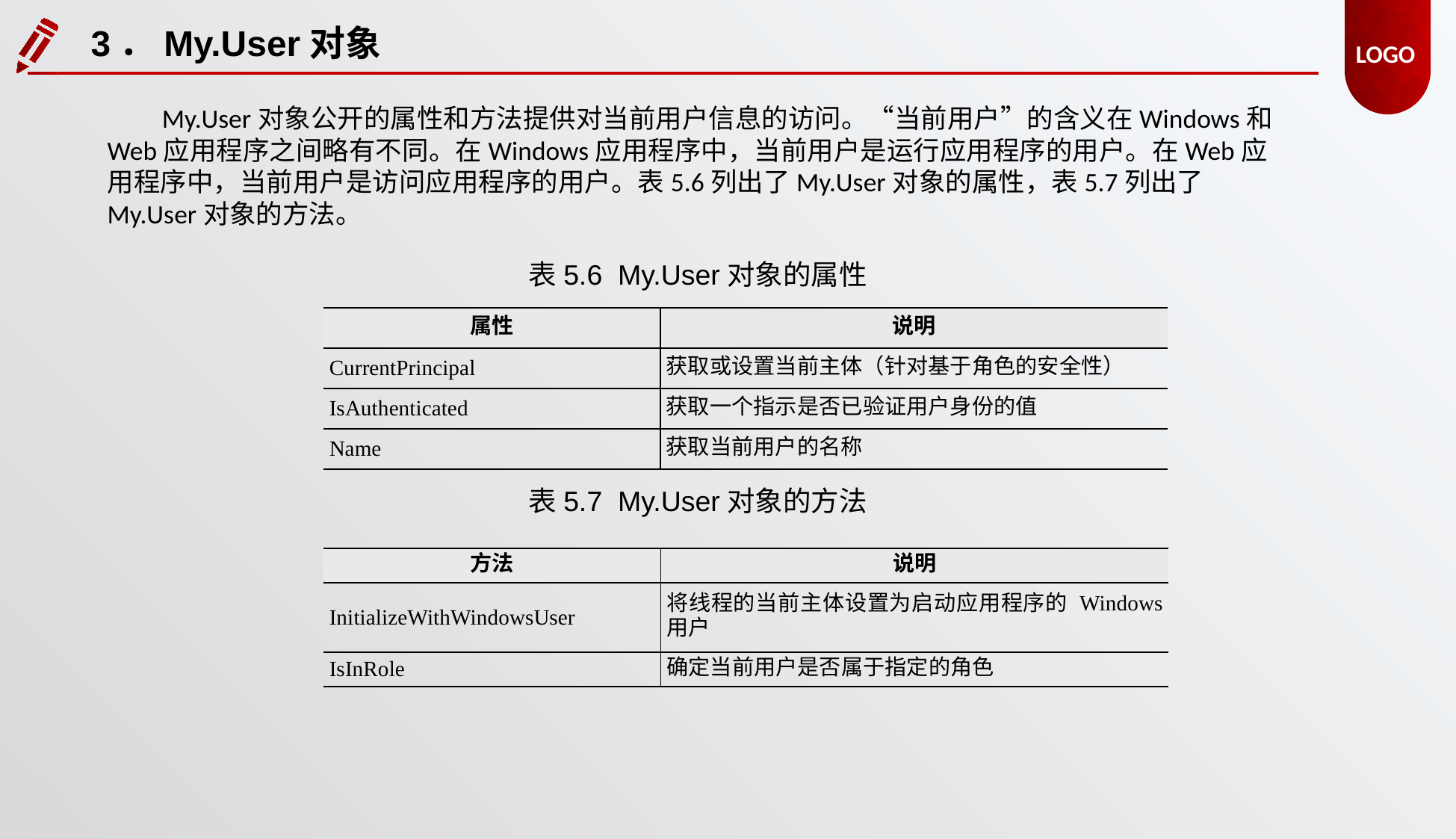

3．My.User对象
My.User对象公开的属性和方法提供对当前用户信息的访问。“当前用户”的含义在Windows和Web应用程序之间略有不同。在Windows应用程序中，当前用户是运行应用程序的用户。在Web应用程序中，当前用户是访问应用程序的用户。表5.6列出了My.User对象的属性，表5.7列出了My.User对象的方法。
表5.6  My.User对象的属性
| 属性 | 说明 |
| --- | --- |
| CurrentPrincipal | 获取或设置当前主体（针对基于角色的安全性） |
| IsAuthenticated | 获取一个指示是否已验证用户身份的值 |
| Name | 获取当前用户的名称 |
表5.7  My.User对象的方法
| 方法 | 说明 |
| --- | --- |
| InitializeWithWindowsUser | 将线程的当前主体设置为启动应用程序的 Windows 用户 |
| IsInRole | 确定当前用户是否属于指定的角色 |